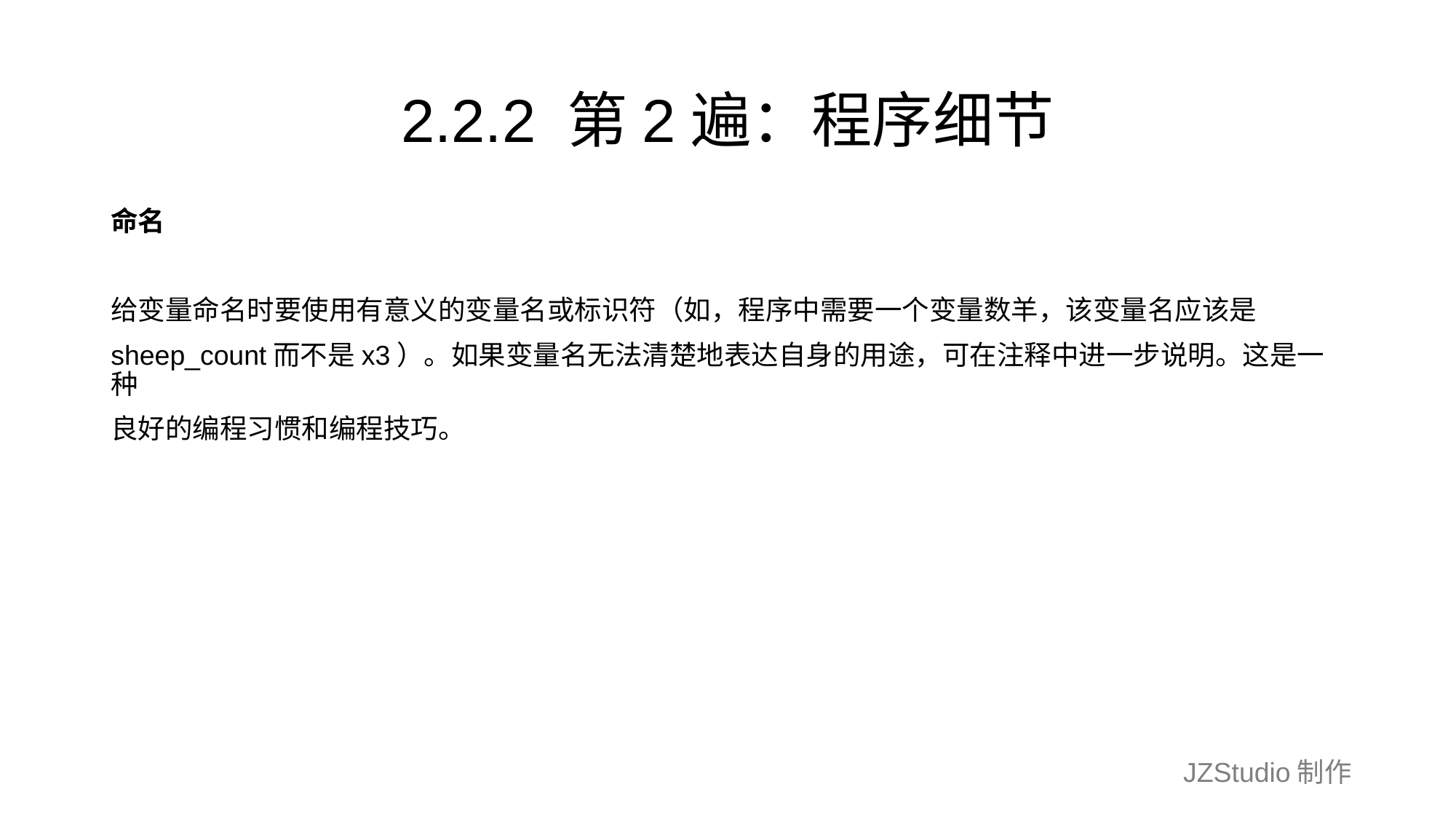

# 2.2.2 第2遍：程序细节
命名

给变量命名时要使用有意义的变量名或标识符（如，程序中需要一个变量数羊，该变量名应该是
sheep_count而不是x3）。如果变量名无法清楚地表达自身的用途，可在注释中进一步说明。这是一种
良好的编程习惯和编程技巧。